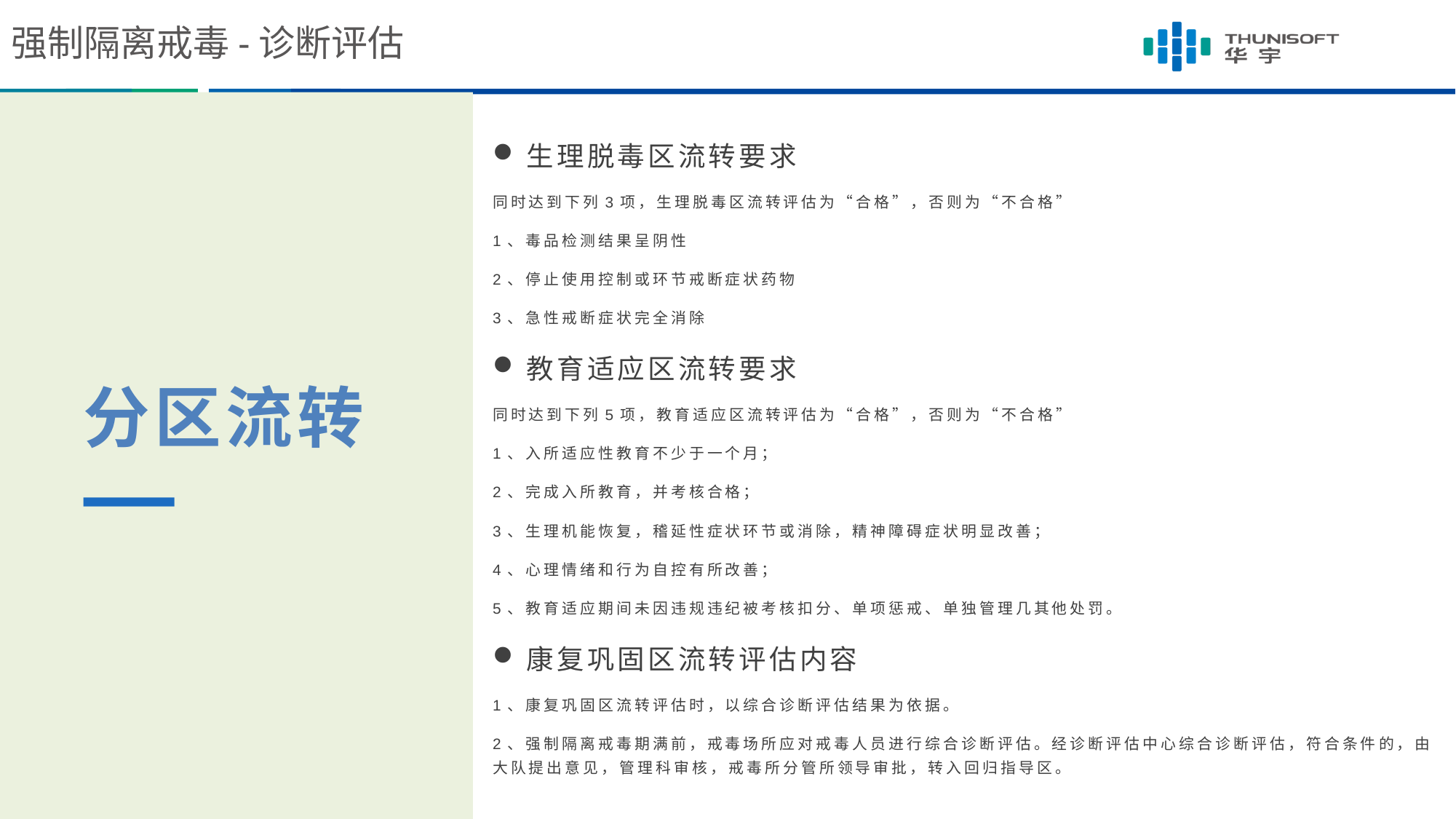

强制隔离戒毒-诊断评估

生理脱毒区流转要求
同时达到下列3项，生理脱毒区流转评估为“合格”，否则为“不合格”
1、毒品检测结果呈阴性
2、停止使用控制或环节戒断症状药物
3、急性戒断症状完全消除
教育适应区流转要求
同时达到下列5项，教育适应区流转评估为“合格”，否则为“不合格”
1、入所适应性教育不少于一个月；
2、完成入所教育，并考核合格；
3、生理机能恢复，稽延性症状环节或消除，精神障碍症状明显改善；
4、心理情绪和行为自控有所改善；
5、教育适应期间未因违规违纪被考核扣分、单项惩戒、单独管理几其他处罚。
康复巩固区流转评估内容
1、康复巩固区流转评估时，以综合诊断评估结果为依据。
2、强制隔离戒毒期满前，戒毒场所应对戒毒人员进行综合诊断评估。经诊断评估中心综合诊断评估，符合条件的，由大队提出意见，管理科审核，戒毒所分管所领导审批，转入回归指导区。
分区流转

108